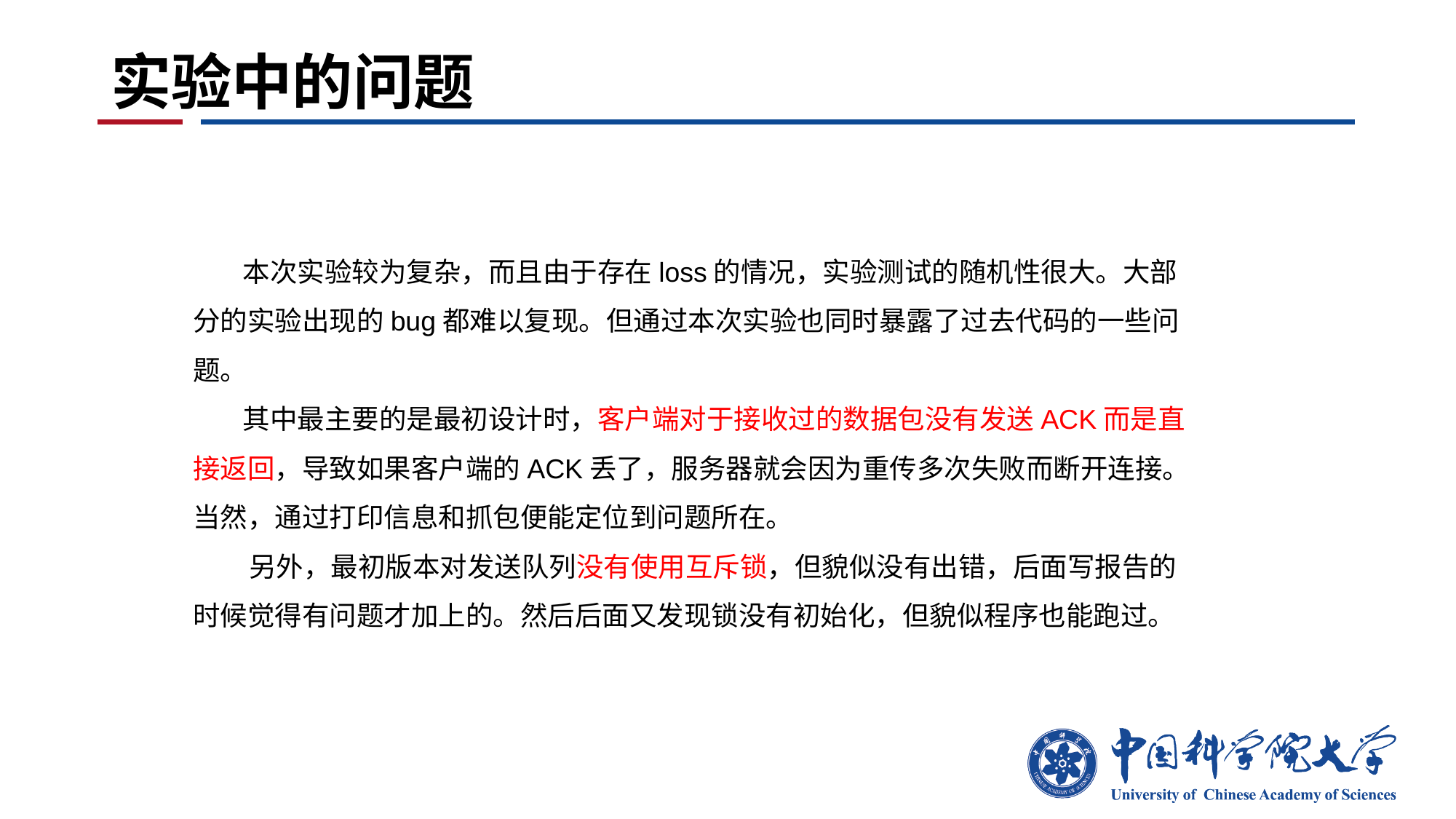

# 实验中的问题

       本次实验较为复杂，而且由于存在loss的情况，实验测试的随机性很大。大部分的实验出现的bug都难以复现。但通过本次实验也同时暴露了过去代码的一些问题。
       其中最主要的是最初设计时，客户端对于接收过的数据包没有发送ACK而是直接返回，导致如果客户端的ACK丢了，服务器就会因为重传多次失败而断开连接。当然，通过打印信息和抓包便能定位到问题所在。
        另外，最初版本对发送队列没有使用互斥锁，但貌似没有出错，后面写报告的时候觉得有问题才加上的。然后后面又发现锁没有初始化，但貌似程序也能跑过。